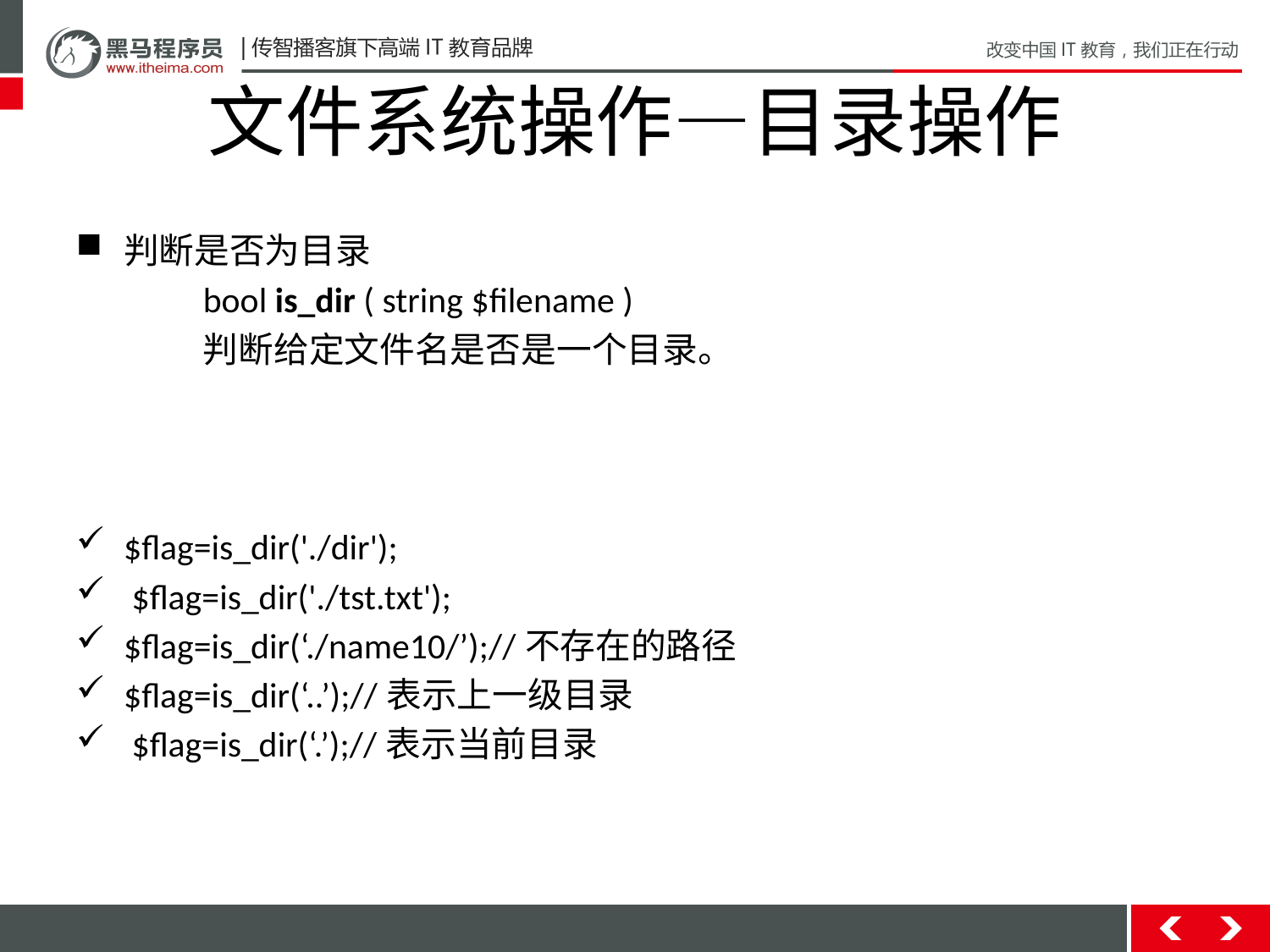

# 文件系统操作—目录操作
判断是否为目录
	bool is_dir ( string $filename )
	判断给定文件名是否是一个目录。

$flag=is_dir('./dir');
 $flag=is_dir('./tst.txt');
$flag=is_dir(‘./name10/’);//不存在的路径
$flag=is_dir(‘..’);//表示上一级目录
 $flag=is_dir(‘.’);//表示当前目录